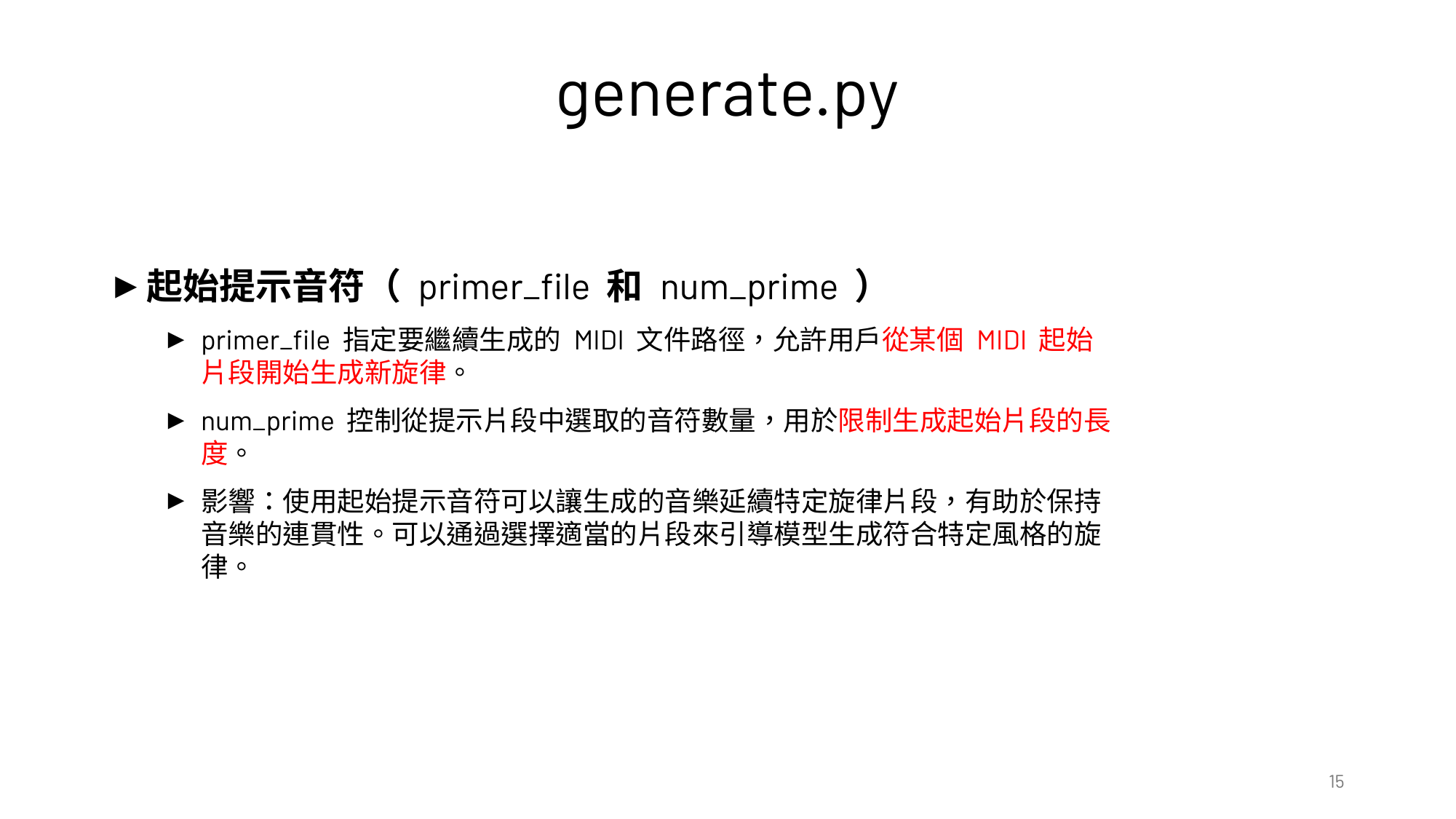

# generate.py
起始提示音符（ primer_file 和 num_prime ）
primer_file 指定要繼續生成的 MIDI 文件路徑，允許用戶從某個 MIDI 起始片段開始生成新旋律。
num_prime 控制從提示片段中選取的音符數量，用於限制生成起始片段的長度。
影響：使用起始提示音符可以讓生成的音樂延續特定旋律片段，有助於保持音樂的連貫性。可以通過選擇適當的片段來引導模型生成符合特定風格的旋律。
15